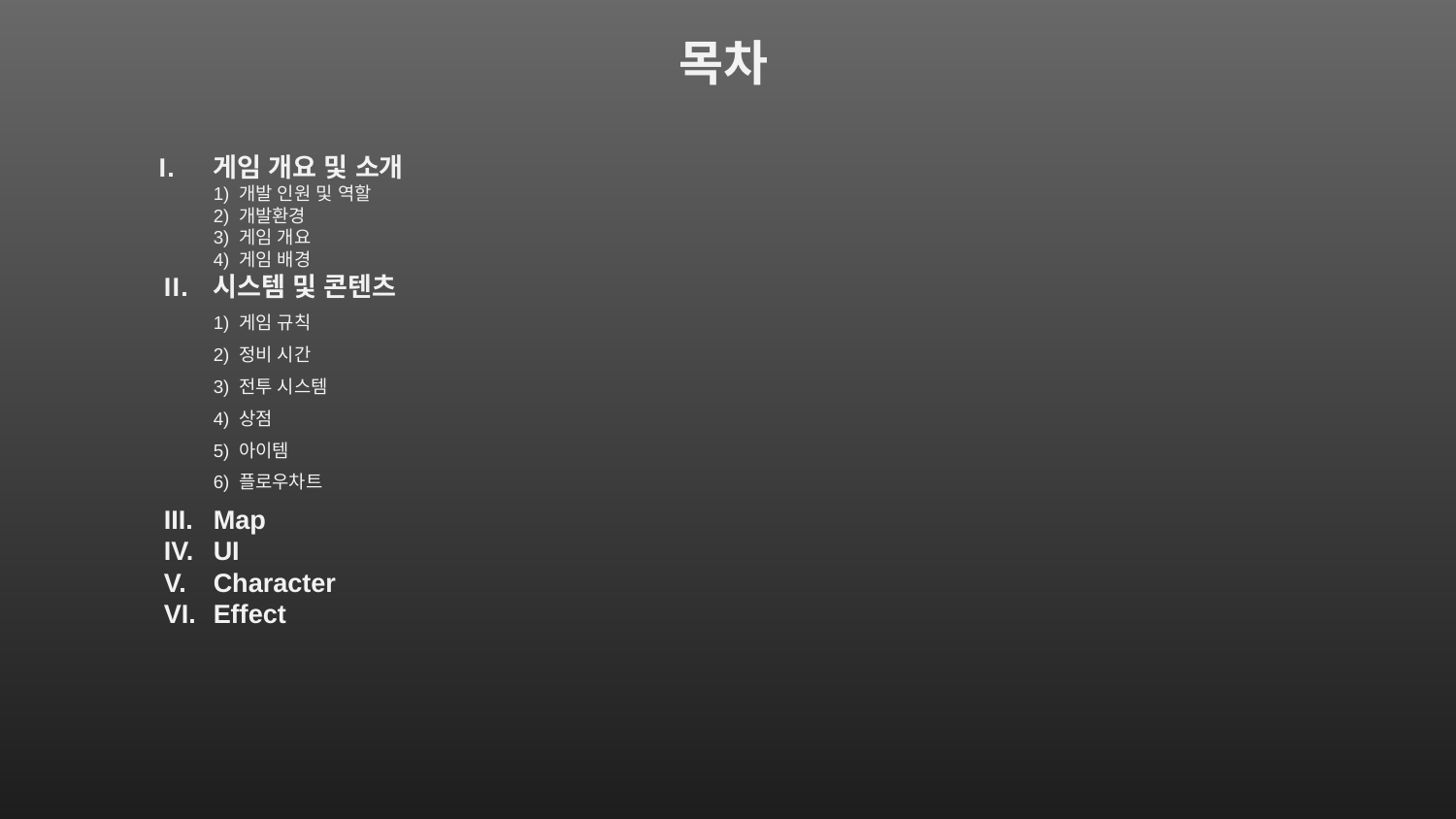

목차

게임 개요 및 소개
1) 개발 인원 및 역할
2) 개발환경
3) 게임 개요
4) 게임 배경
시스템 및 콘텐츠
1) 게임 규칙
2) 정비 시간
3) 전투 시스템
4) 상점
5) 아이템
6) 플로우차트
Map
UI
Character
Effect